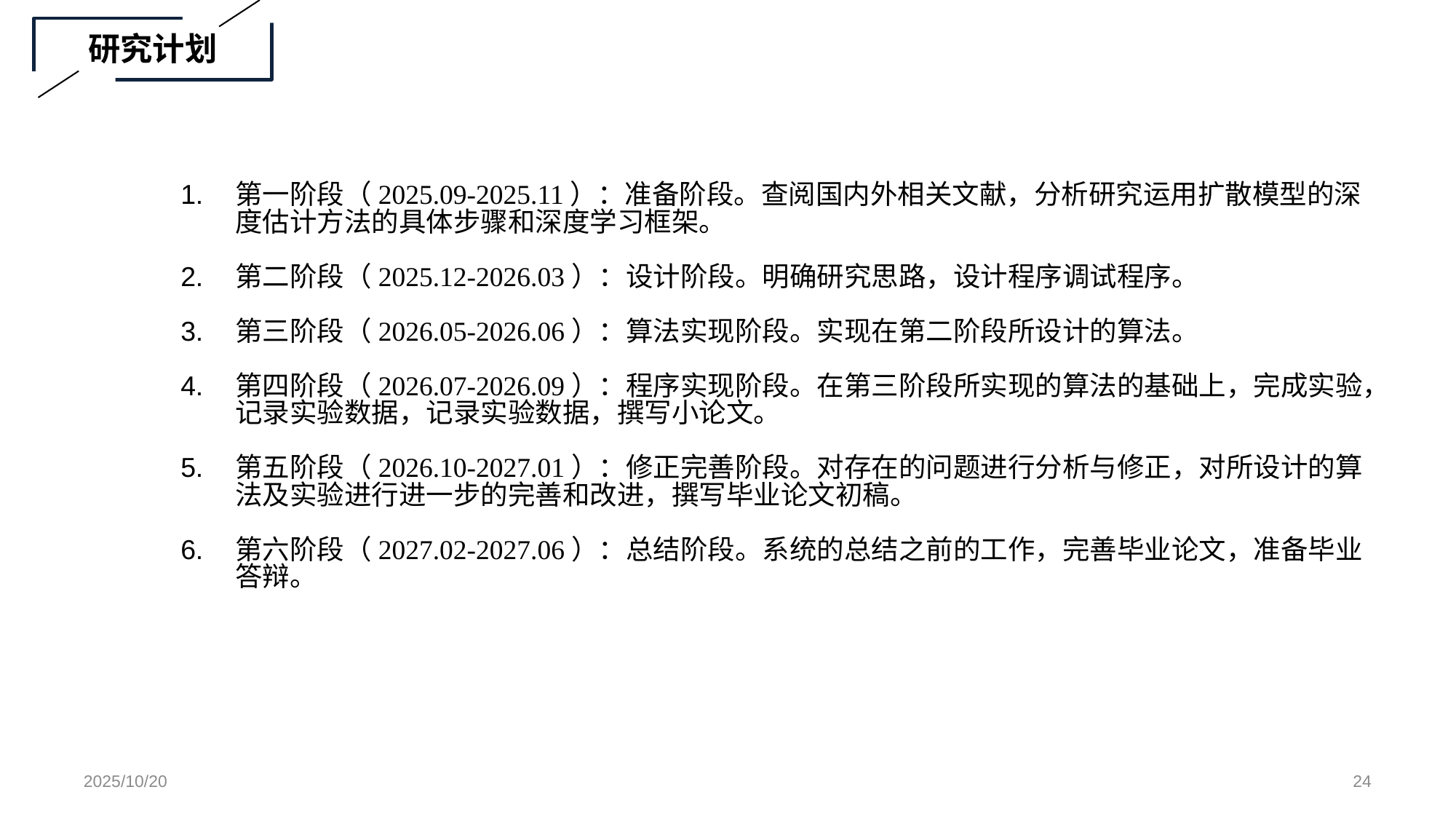

研究计划
第一阶段（2025.09-2025.11）：准备阶段。查阅国内外相关文献，分析研究运用扩散模型的深度估计方法的具体步骤和深度学习框架。

第二阶段（2025.12-2026.03）：设计阶段。明确研究思路，设计程序调试程序。

第三阶段（2026.05-2026.06）：算法实现阶段。实现在第二阶段所设计的算法。

第四阶段（2026.07-2026.09）：程序实现阶段。在第三阶段所实现的算法的基础上，完成实验，记录实验数据，记录实验数据，撰写小论文。

第五阶段（2026.10-2027.01）：修正完善阶段。对存在的问题进行分析与修正，对所设计的算法及实验进行进一步的完善和改进，撰写毕业论文初稿。

第六阶段（2027.02-2027.06）：总结阶段。系统的总结之前的工作，完善毕业论文，准备毕业答辩。
2025/10/20
24